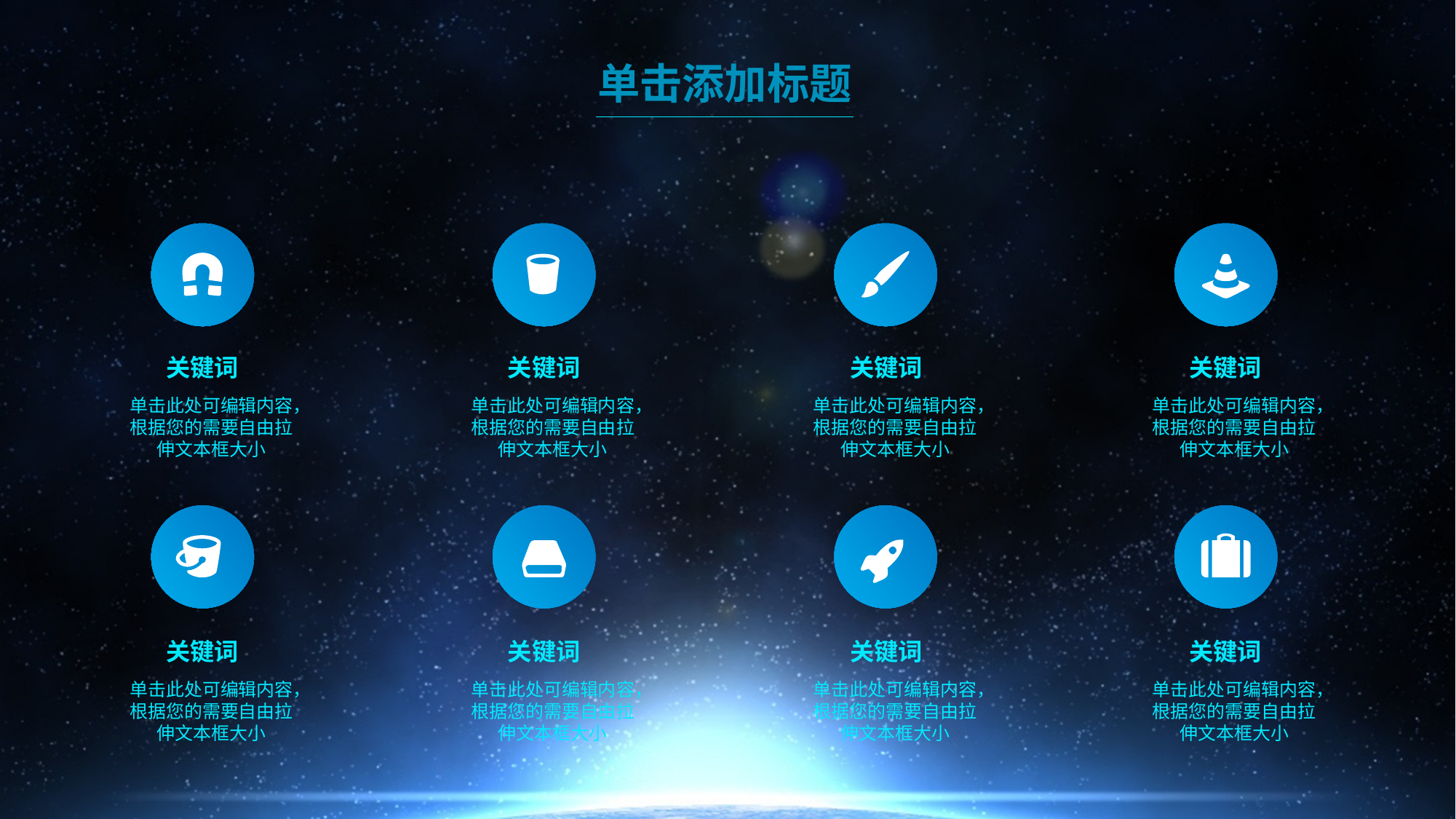

单击添加标题

关键词
关键词
关键词
关键词
单击此处可编辑内容，根据您的需要自由拉伸文本框大小
单击此处可编辑内容，根据您的需要自由拉伸文本框大小
单击此处可编辑内容，根据您的需要自由拉伸文本框大小
单击此处可编辑内容，根据您的需要自由拉伸文本框大小

关键词
关键词
关键词
关键词
单击此处可编辑内容，根据您的需要自由拉伸文本框大小
单击此处可编辑内容，根据您的需要自由拉伸文本框大小
单击此处可编辑内容，根据您的需要自由拉伸文本框大小
单击此处可编辑内容，根据您的需要自由拉伸文本框大小